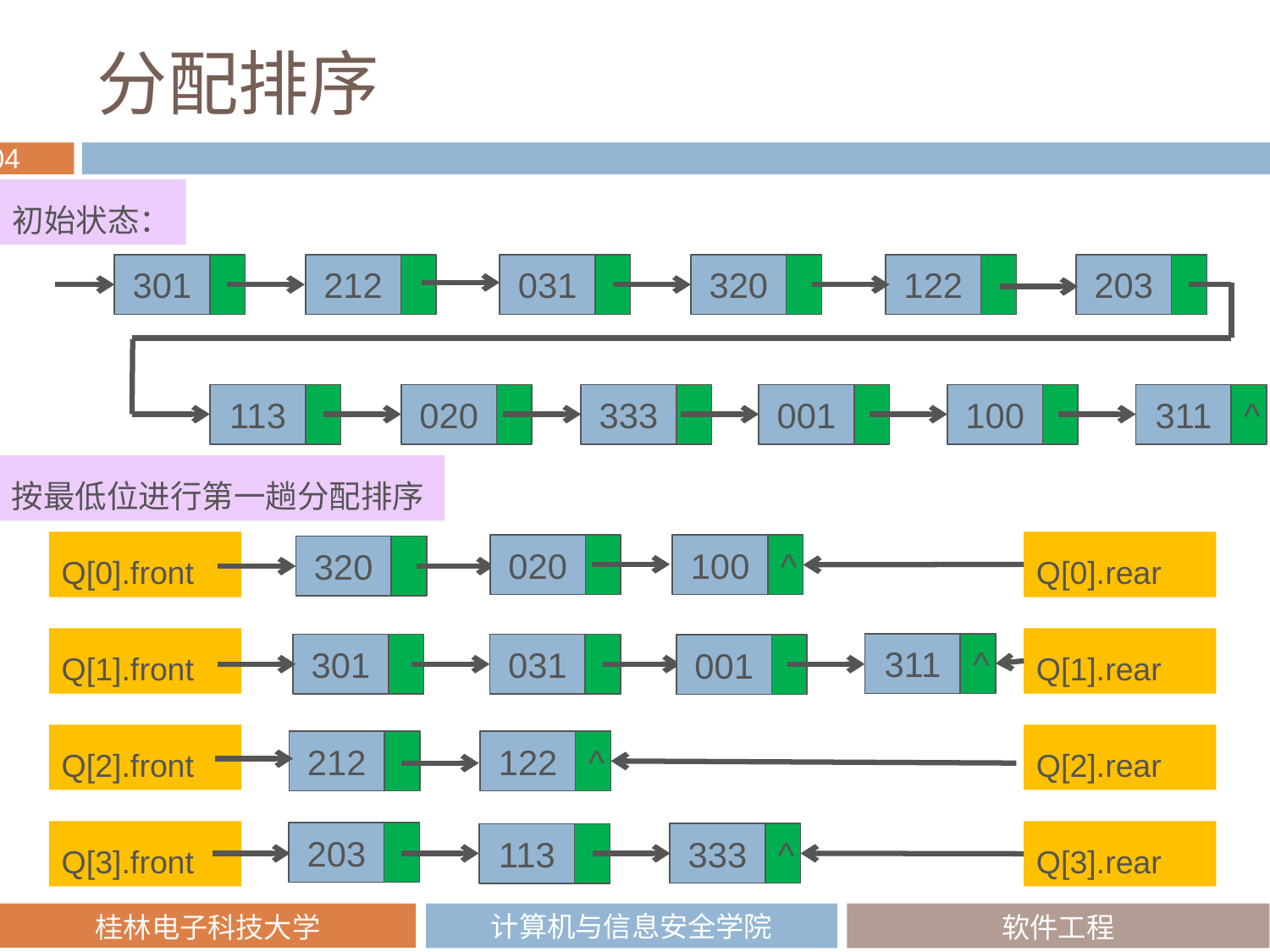

# 分配排序
初始状态：
301

212

031

320

122

203

113

020

333

001

100

311
^
按最低位进行第一趟分配排序
Q[0].front
Q[0].rear
020

100
^
320

Q[1].front
Q[1].rear
311
^
301

031

001

Q[2].front
Q[2].rear
212

122
^
Q[3].front
Q[3].rear
203

333
^
113